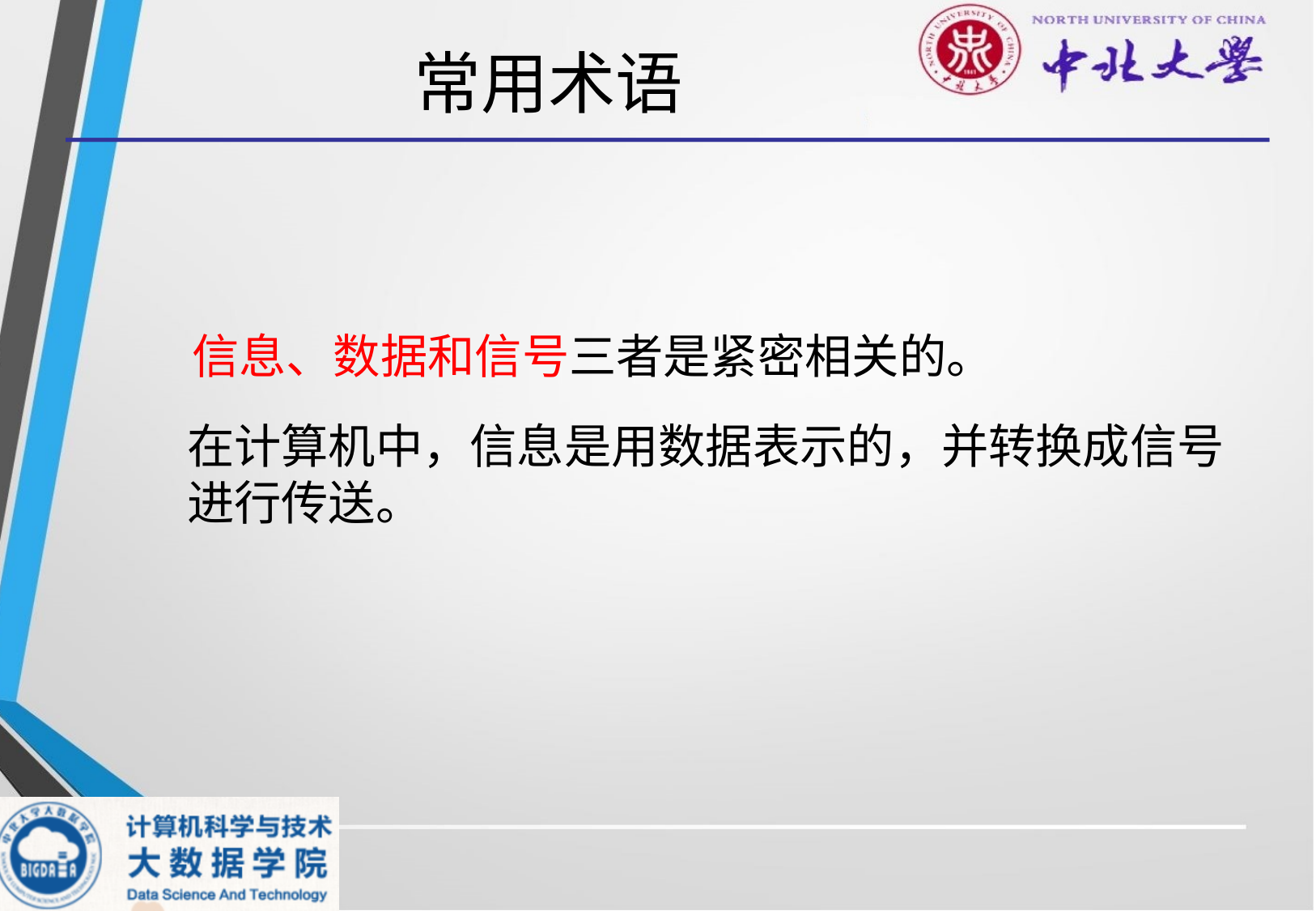

# 常用术语
   信息、数据和信号三者是紧密相关的。
	在计算机中，信息是用数据表示的，并转换成信号进行传送。
10